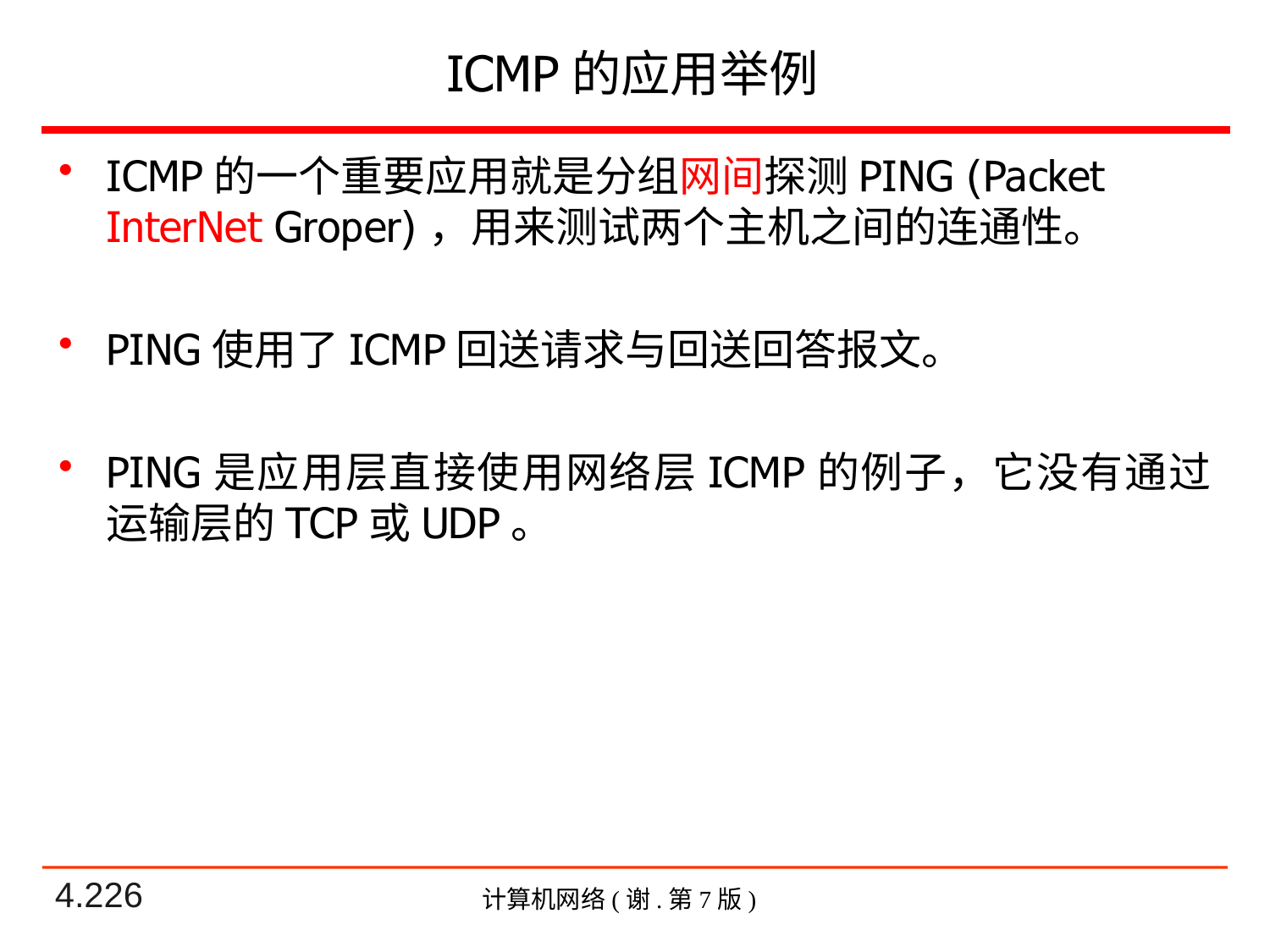

# ICMP的应用举例
ICMP的一个重要应用就是分组网间探测PING (Packet InterNet Groper)，用来测试两个主机之间的连通性。

PING使用了ICMP回送请求与回送回答报文。

PING是应用层直接使用网络层ICMP的例子，它没有通过运输层的TCP或UDP。